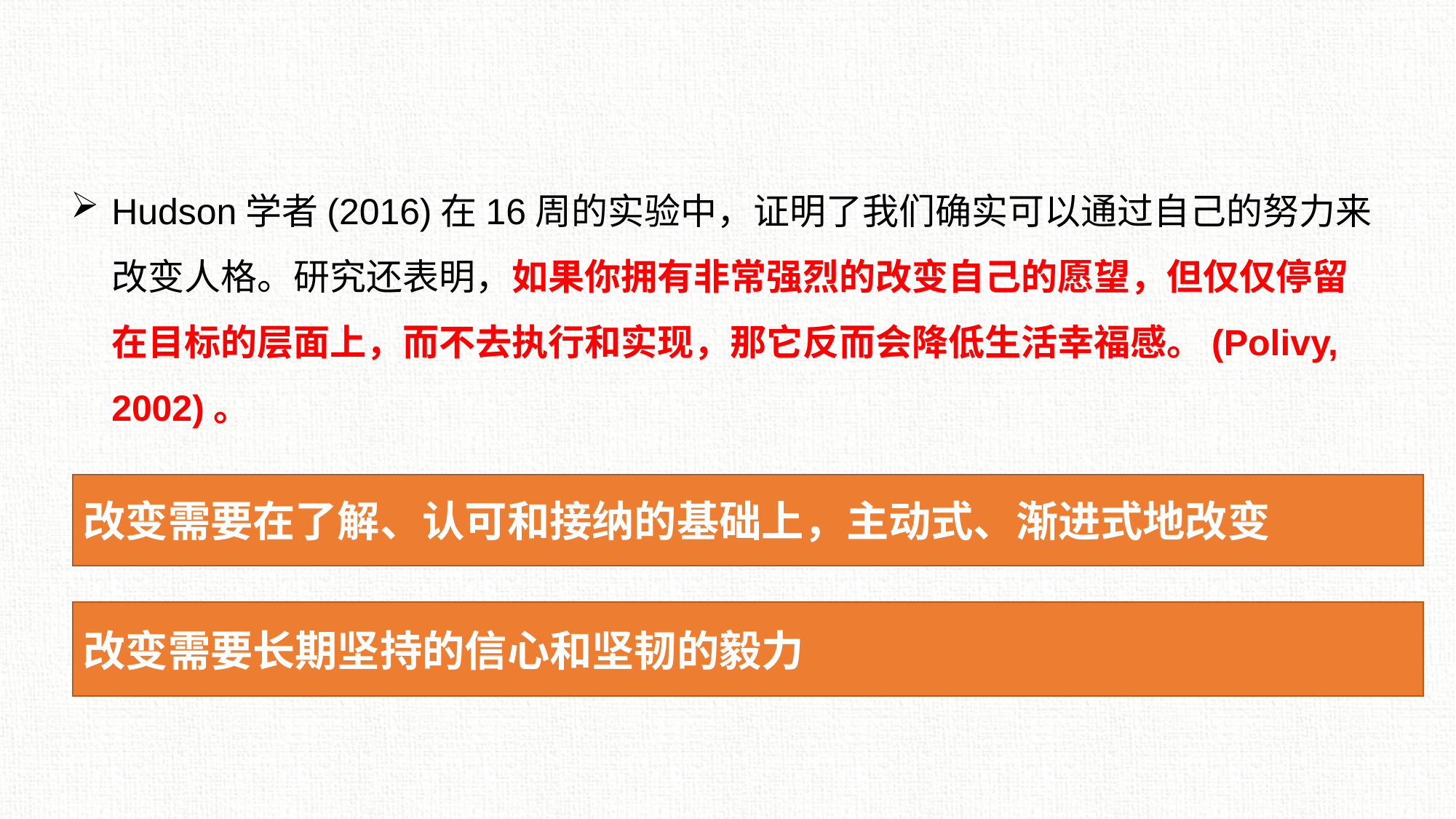

Hudson学者(2016)在16周的实验中，证明了我们确实可以通过自己的努力来改变人格。研究还表明，如果你拥有非常强烈的改变自己的愿望，但仅仅停留在目标的层面上，而不去执行和实现，那它反而会降低生活幸福感。(Polivy, 2002)。

改变需要在了解、认可和接纳的基础上，主动式、渐进式地改变
改变需要长期坚持的信心和坚韧的毅力